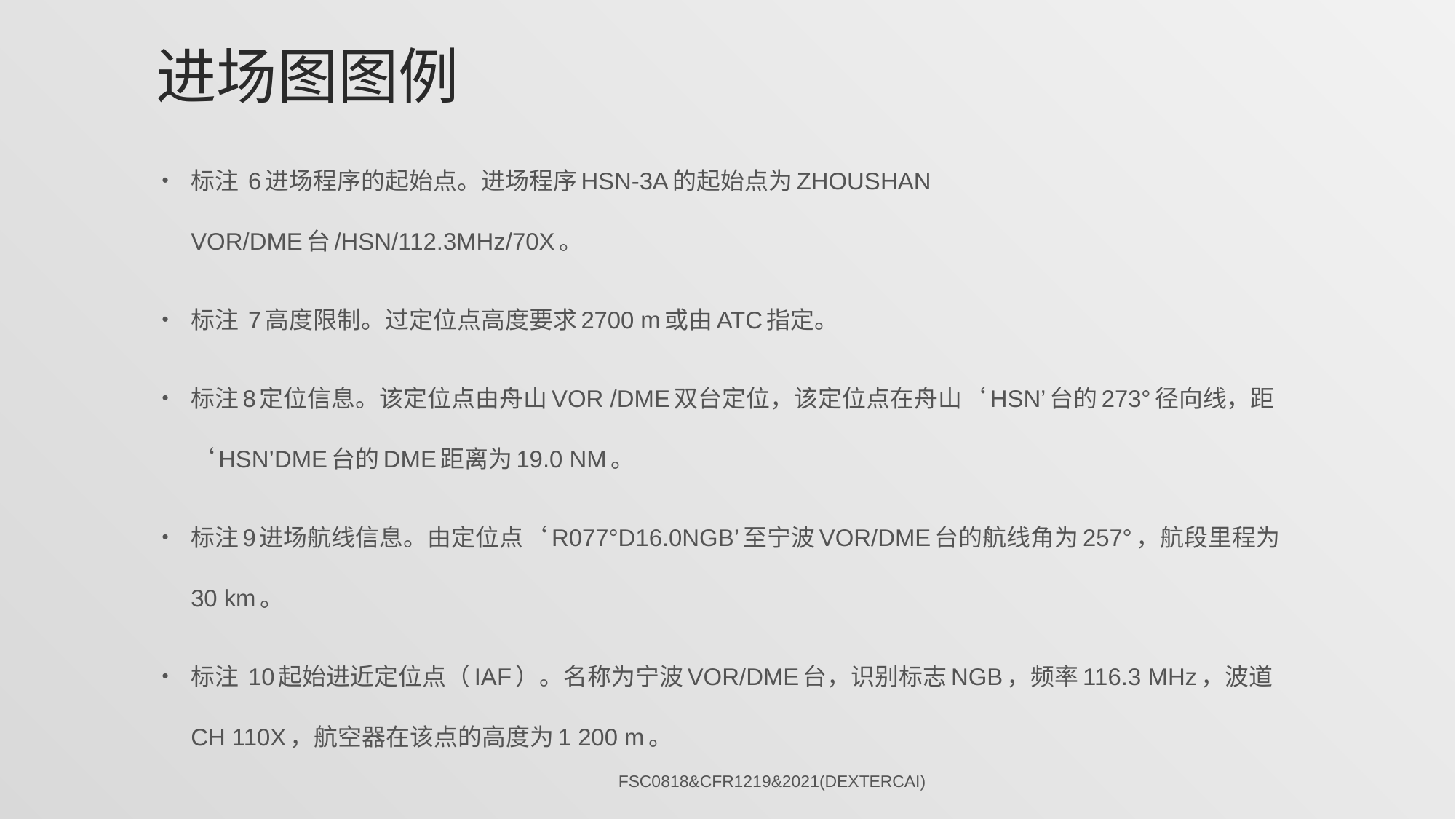

# 进场图图例
标注 6进场程序的起始点。进场程序HSN-3A的起始点为ZHOUSHAN VOR/DME台/HSN/112.3MHz/70X。
标注 7高度限制。过定位点高度要求2700 m或由ATC指定。
标注8定位信息。该定位点由舟山VOR /DME双台定位，该定位点在舟山‘HSN’台的273°径向线，距‘HSN’DME台的DME距离为19.0 NM。
标注9进场航线信息。由定位点‘R077°D16.0NGB’至宁波VOR/DME台的航线角为257°，航段里程为30 km。
标注 10起始进近定位点（IAF）。名称为宁波VOR/DME台，识别标志NGB，频率116.3 MHz，波道CH 110X，航空器在该点的高度为1 200 m。
FSC0818&CFR1219&2021(DexterCai)